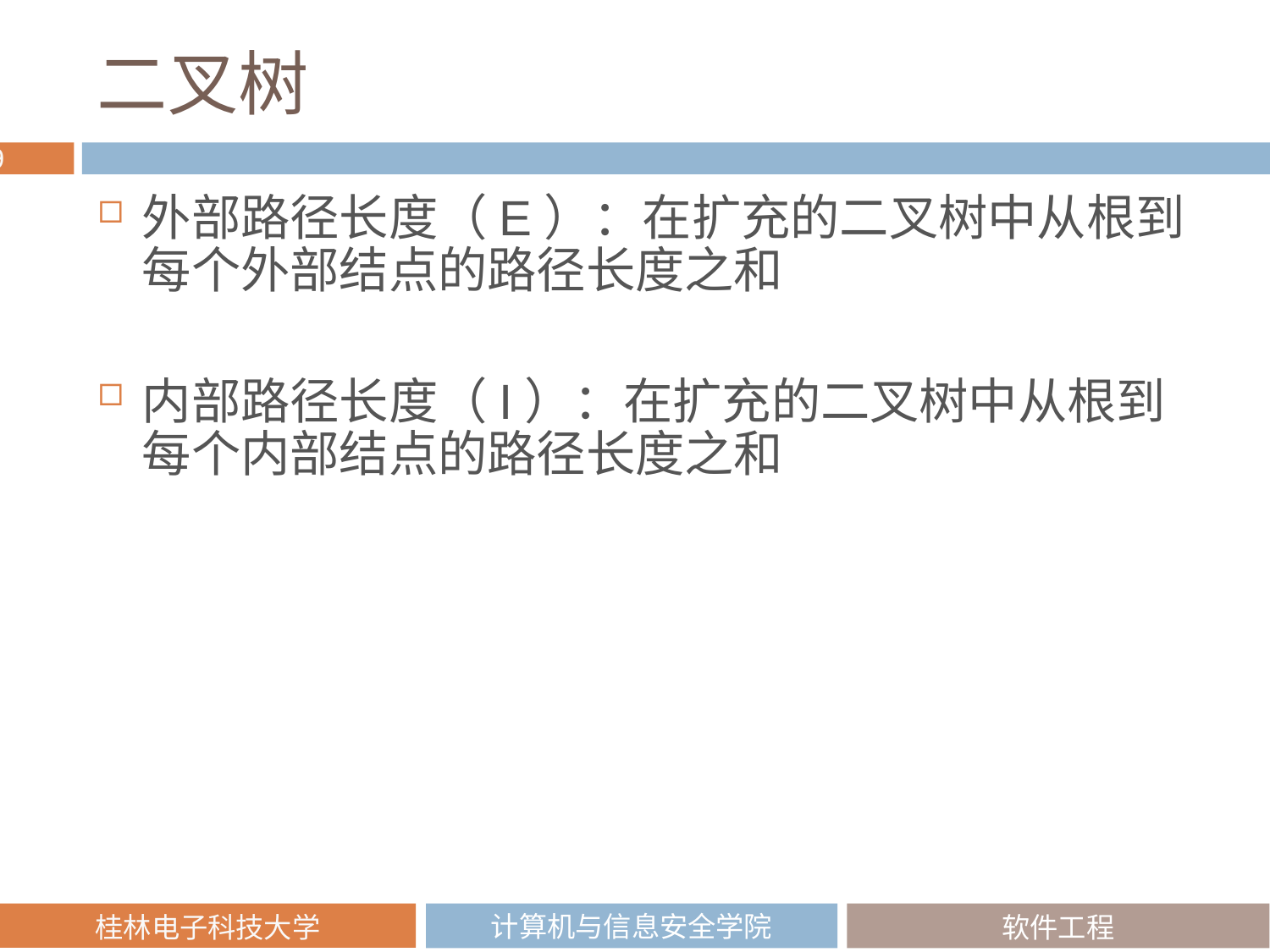

# 二叉树
外部路径长度（E）：在扩充的二叉树中从根到每个外部结点的路径长度之和

内部路径长度（I）：在扩充的二叉树中从根到每个内部结点的路径长度之和